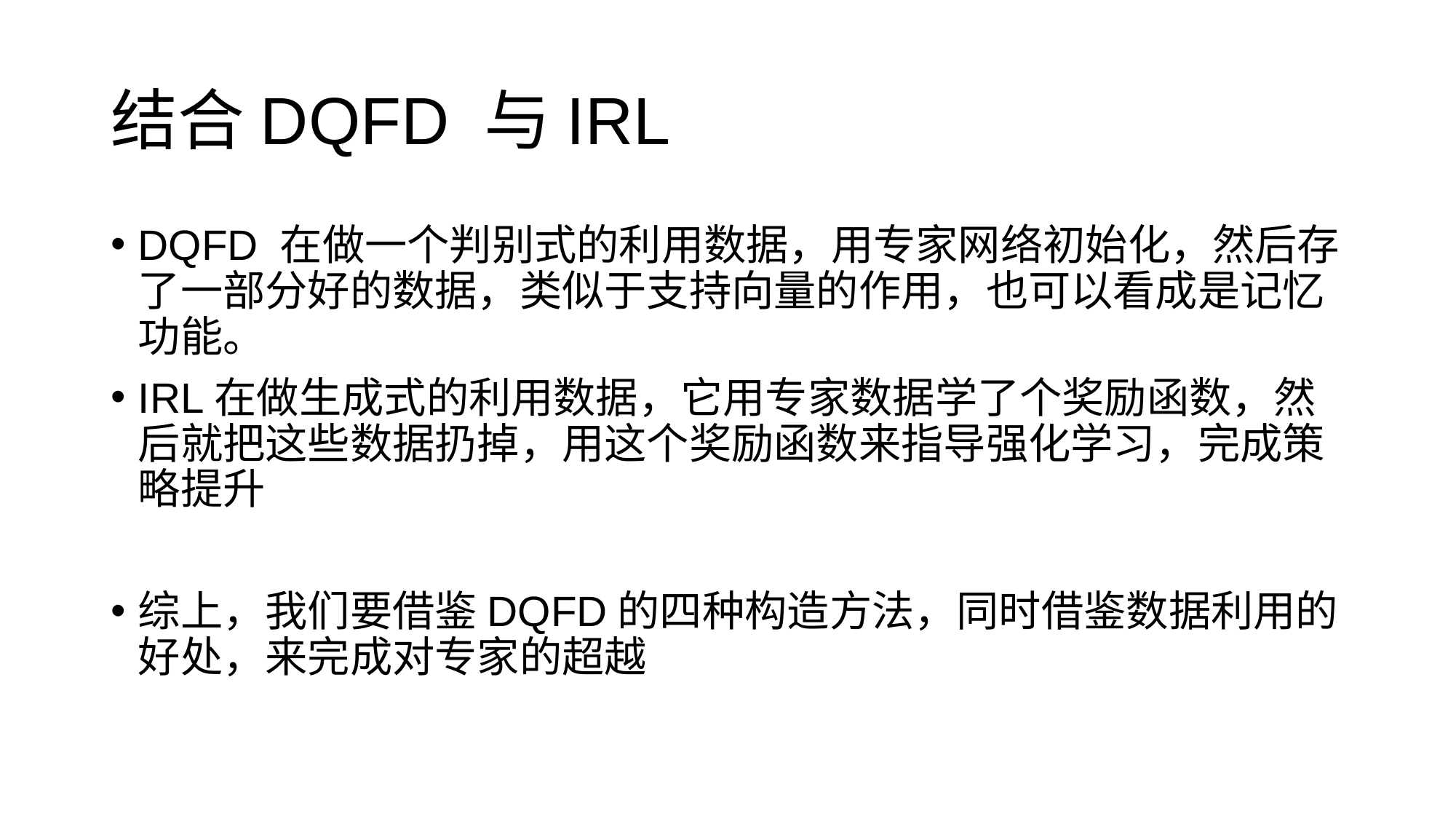

# 结合DQFD 与IRL
DQFD 在做一个判别式的利用数据，用专家网络初始化，然后存了一部分好的数据，类似于支持向量的作用，也可以看成是记忆功能。
IRL在做生成式的利用数据，它用专家数据学了个奖励函数，然后就把这些数据扔掉，用这个奖励函数来指导强化学习，完成策略提升

综上，我们要借鉴DQFD的四种构造方法，同时借鉴数据利用的好处，来完成对专家的超越